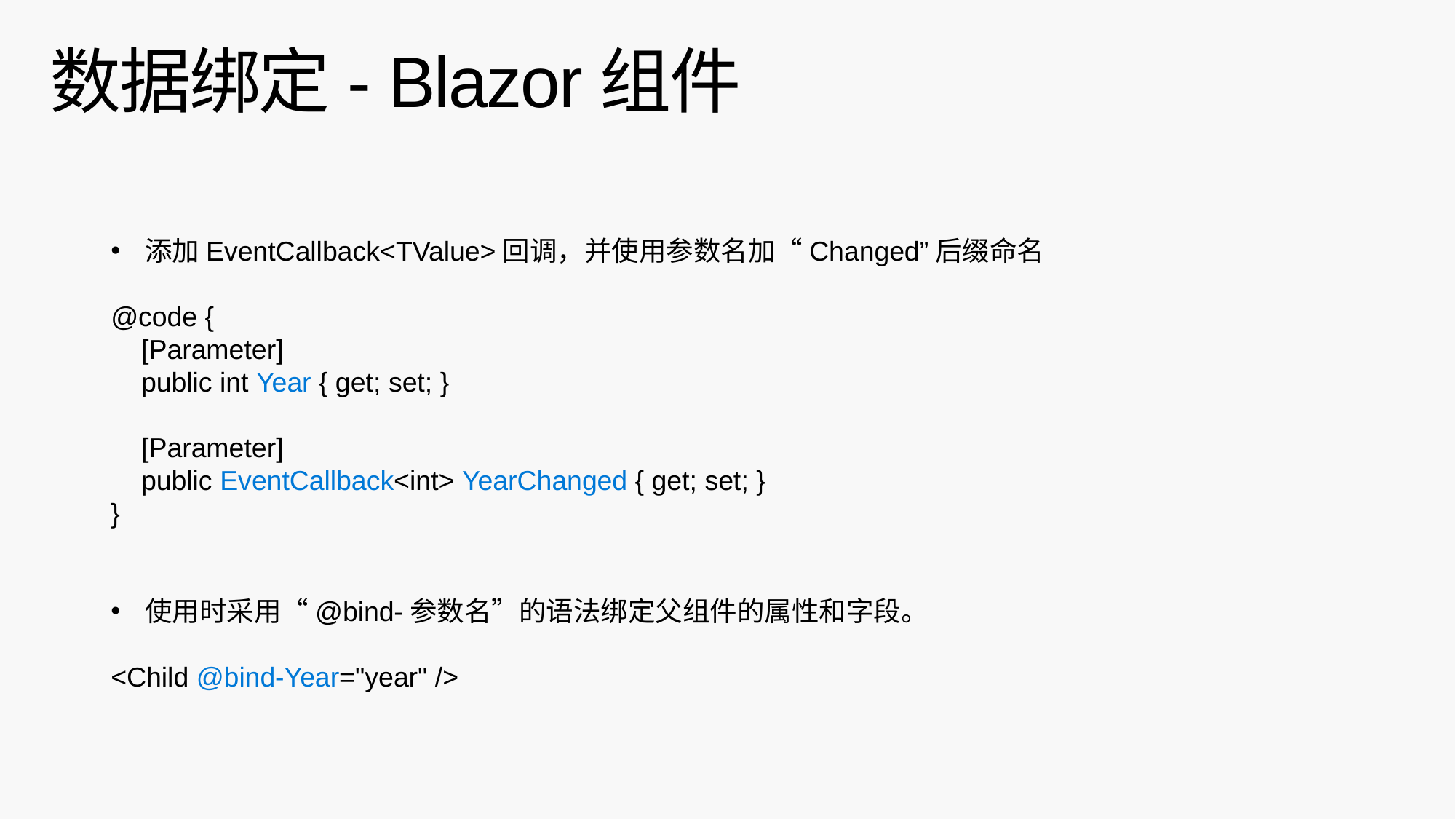

# 数据绑定- Blazor组件
添加EventCallback<TValue>回调，并使用参数名加“Changed”后缀命名

@code {
    [Parameter]
    public int Year { get; set; }

    [Parameter]
    public EventCallback<int> YearChanged { get; set; }
}

使用时采用“@bind-参数名”的语法绑定父组件的属性和字段。

<Child @bind-Year="year" />